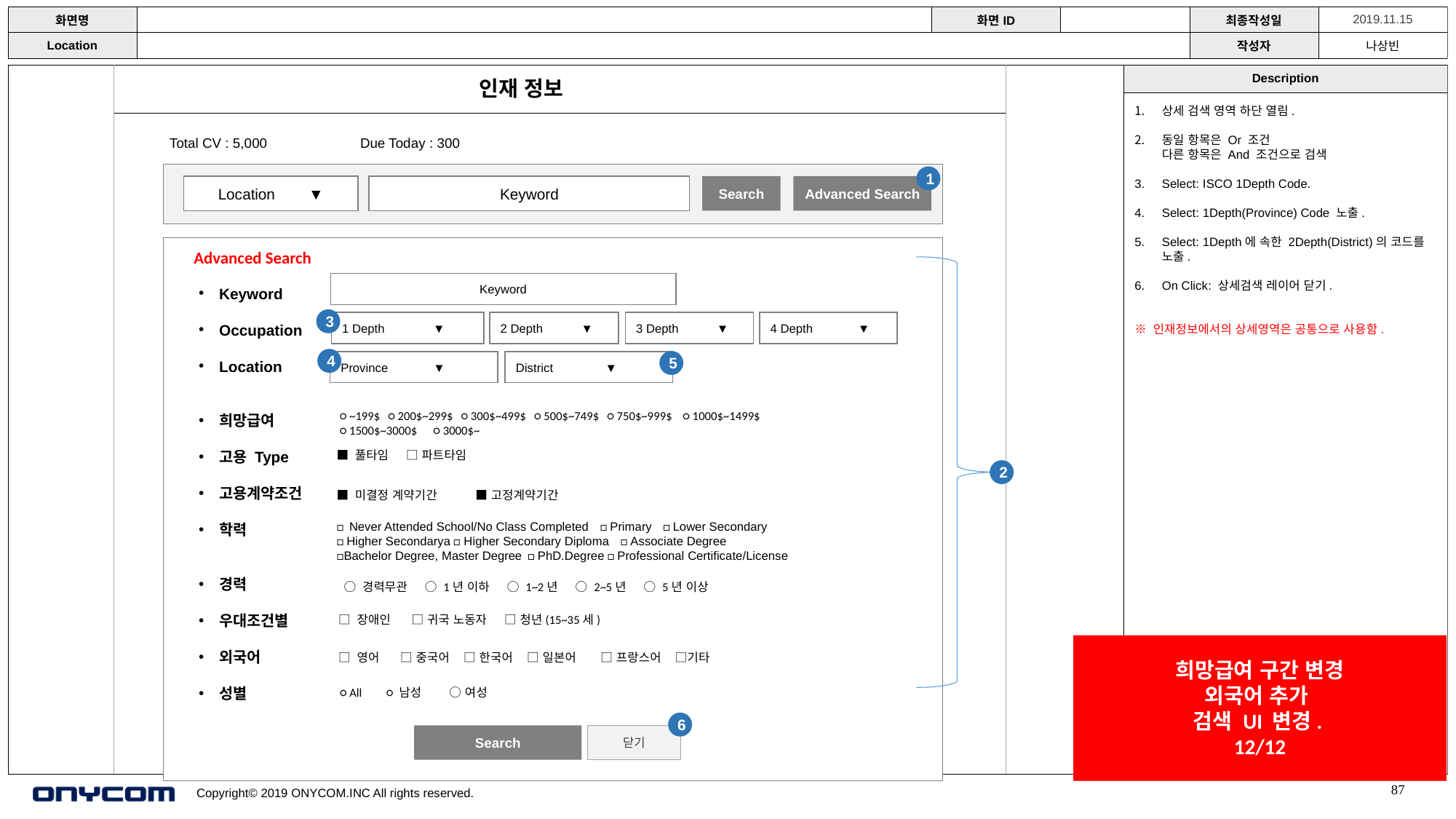

인재 정보
상세 검색 영역 하단 열림.

동일 항목은 Or 조건
다른 항목은 And 조건으로 검색

Select: ISCO 1Depth Code.

Select: 1Depth(Province) Code 노출.

Select: 1Depth에 속한 2Depth(District)의 코드를 노출.

On Click: 상세검색 레이어 닫기.

※ 인재정보에서의 상세영역은 공통으로 사용함.

Total CV : 5,000
Due Today : 300

1
Search
Advanced Search
Location        ▼
Keyword

Advanced Search

Keyword
Keyword

Occupation

Location

희망급여

고용 Type

고용계약조건

학력

경력

우대조건별

외국어

성별
3
1 Depth              ▼
2 Depth           ▼
3 Depth           ▼
4 Depth             ▼
4
5
Province             ▼
District               ▼
○ ~199$   ○ 200$~299$   ○ 300$~499$   ○ 500$~749$   ○ 750$~999$    ○ 1000$~1499$
○ 1500$~3000$      ○ 3000$~
■ 풀타임     □ 파트타임
2
■ 미결정 계약기간           ■ 고정계약기간
□  Never Attended School/No Class Completed    □ Primary    □ Lower Secondary
□ Higher Secondarya □ Higher Secondary Diploma    □ Associate Degree
□Bachelor Degree, Master Degree  □ PhD.Degree □ Professional Certificate/License
  ○ 경력무관     ○ 1년 이하     ○ 1~2년     ○ 2~5년     ○ 5년 이상
□ 장애인      □ 귀국 노동자     □ 청년(15~35세)

희망급여 구간 변경
외국어 추가
검색 UI 변경.
12/12
□ 영어      □ 중국어    □ 한국어    □ 일본어       □ 프랑스어    □기타
○ All         ○ 남성        ○ 여성
6
Search
닫기
87